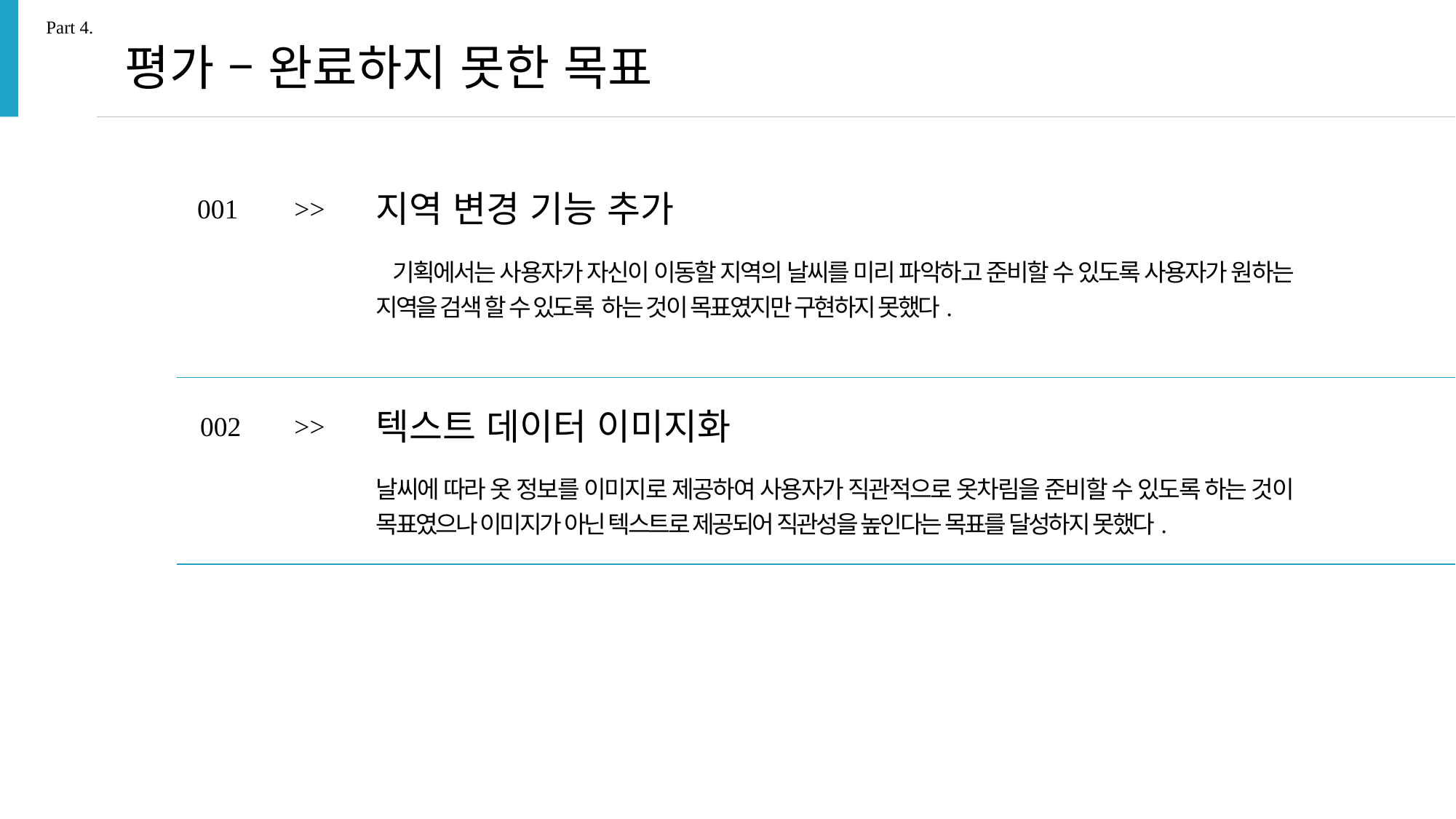

Part 4.
평가 – 완료하지 못한 목표
지역 변경 기능 추가
001
>>
  기획에서는 사용자가 자신이 이동할 지역의 날씨를 미리 파악하고 준비할 수 있도록 사용자가 원하는 지역을 검색 할 수 있도록  하는 것이 목표였지만 구현하지 못했다.
텍스트 데이터 이미지화
002
>>
날씨에 따라 옷 정보를 이미지로 제공하여 사용자가 직관적으로 옷차림을 준비할 수 있도록 하는 것이 목표였으나 이미지가 아닌 텍스트로 제공되어 직관성을 높인다는 목표를 달성하지 못했다.